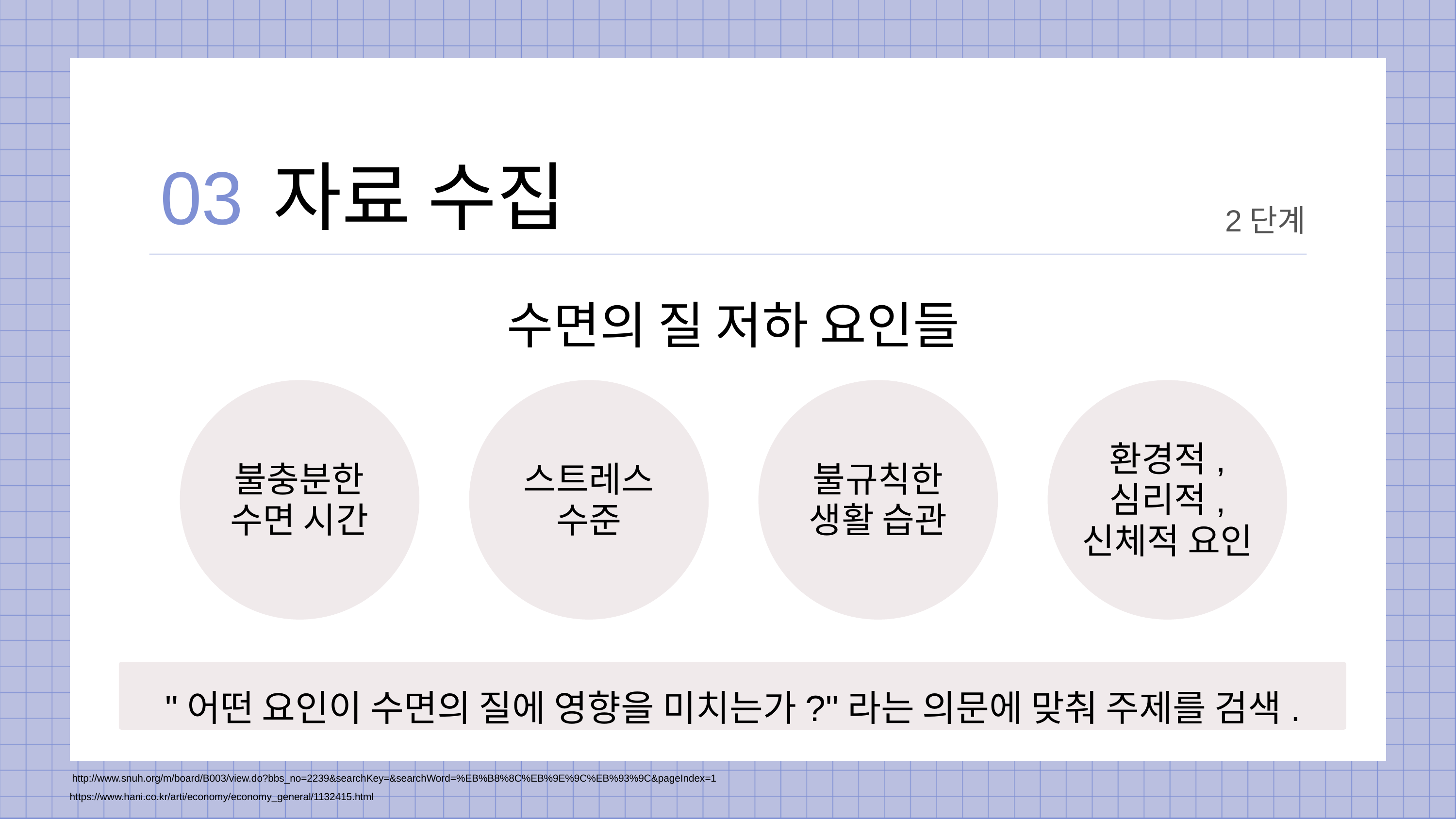

03
자료 수집
2단계

수면의 질 저하 요인들

환경적,
심리적,
신체적 요인
불충분한
수면 시간
스트레스
수준
불규칙한
생활 습관
 "어떤 요인이 수면의 질에 영향을 미치는가?"라는 의문에 맞춰 주제를 검색.

http://www.snuh.org/m/board/B003/view.do?bbs_no=2239&searchKey=&searchWord=%EB%B8%8C%EB%9E%9C%EB%93%9C&pageIndex=1
https://www.hani.co.kr/arti/economy/economy_general/1132415.html